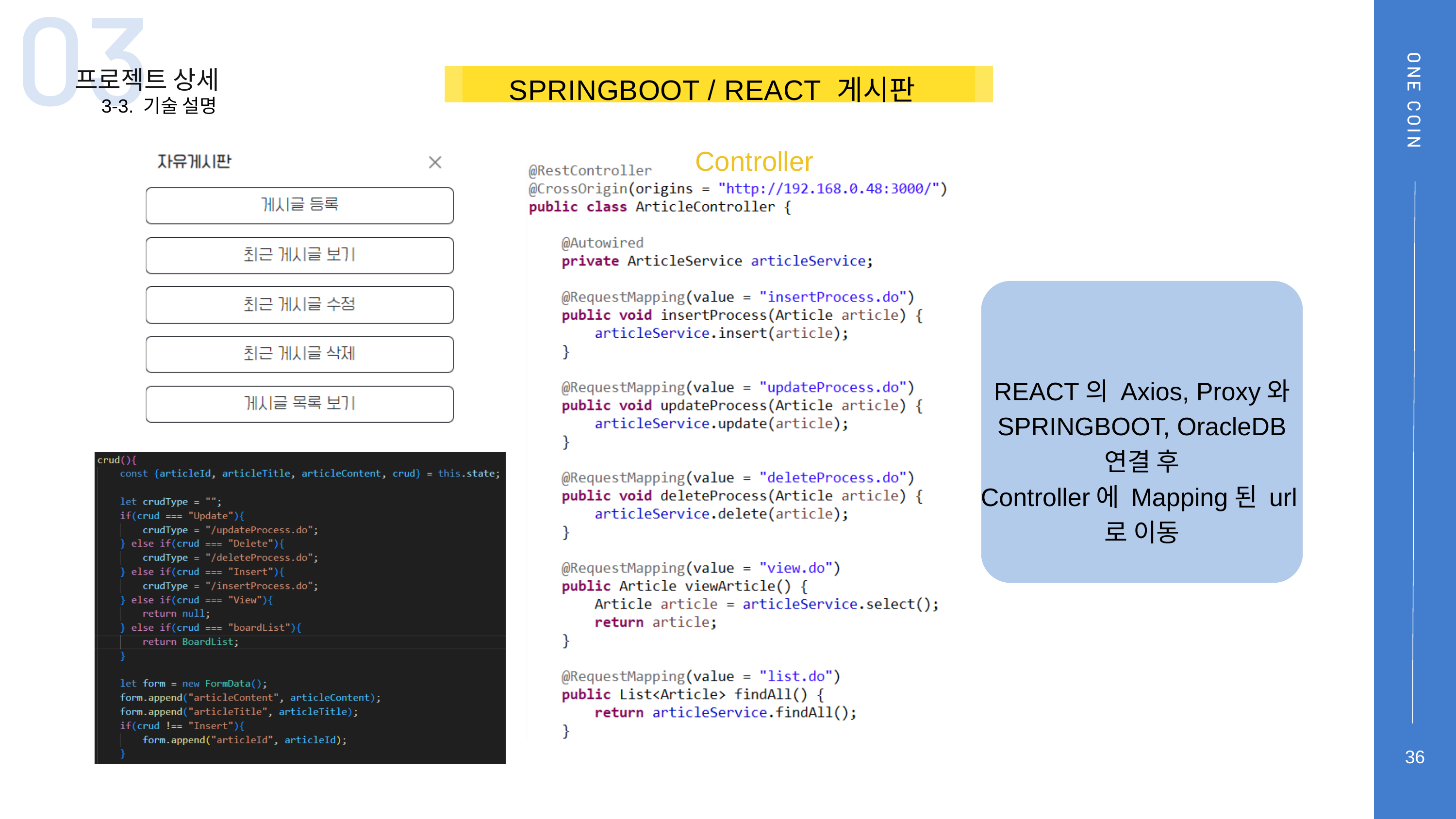

03
프로젝트 상세

SPRINGBOOT / REACT 게시판
3-3. 기술 설명
ONE COIN
Controller

REACT의 Axios, Proxy와
SPRINGBOOT, OracleDB 연결 후
Controller에 Mapping된 url로 이동

36